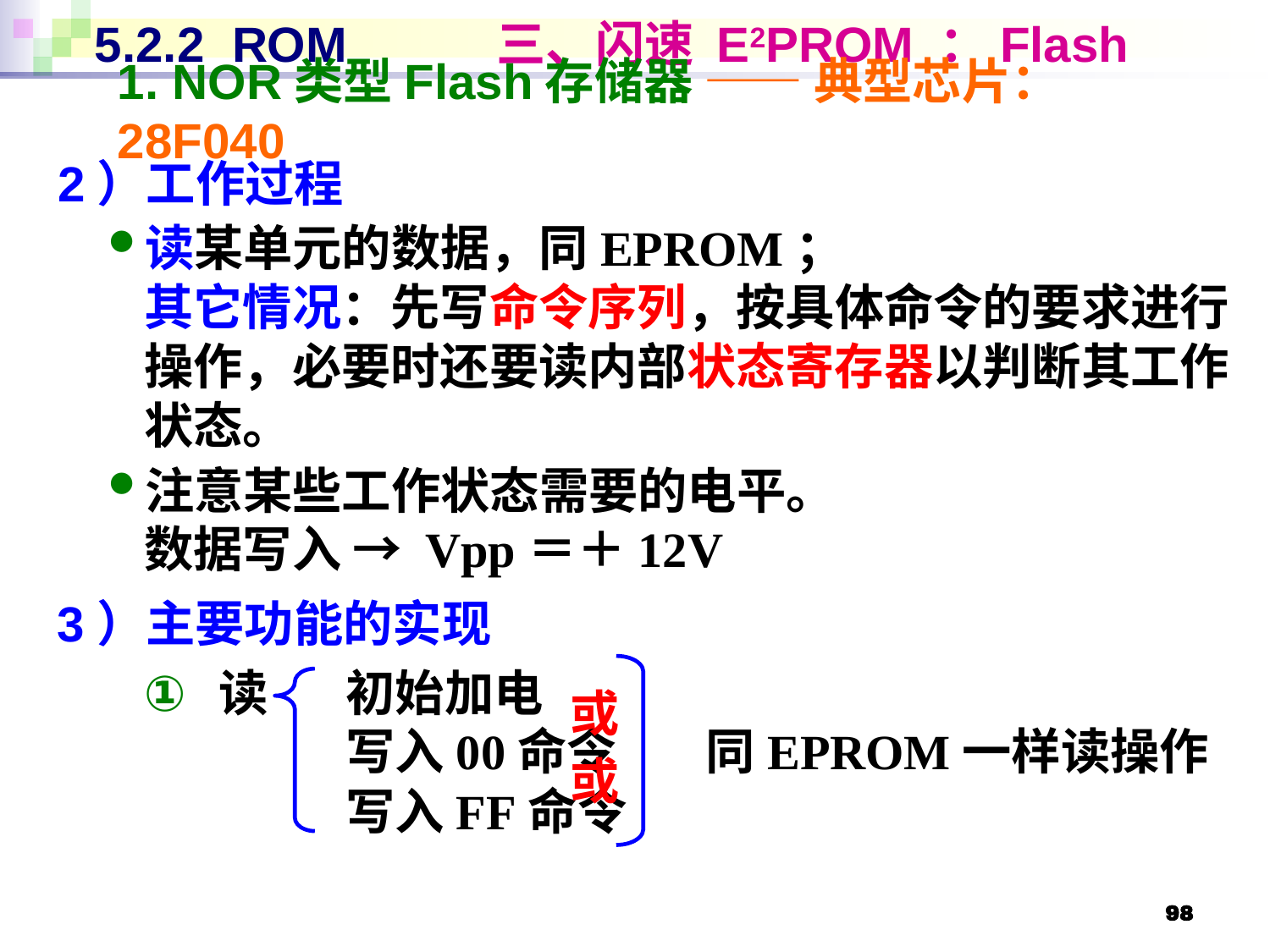

# 5.2.2  ROM          三、闪速 E2PROM ：Flash
1. NOR类型Flash存储器 —— 典型芯片：28F040
2）工作过程
读某单元的数据，同EPROM；
其它情况：先写命令序列，按具体命令的要求进行操作，必要时还要读内部状态寄存器以判断其工作状态。
注意某些工作状态需要的电平。
数据写入 → Vpp＝＋12V
3）主要功能的实现
读	初始加电
	写入00命令        同EPROM一样读操作
	写入FF命令

或
或
98